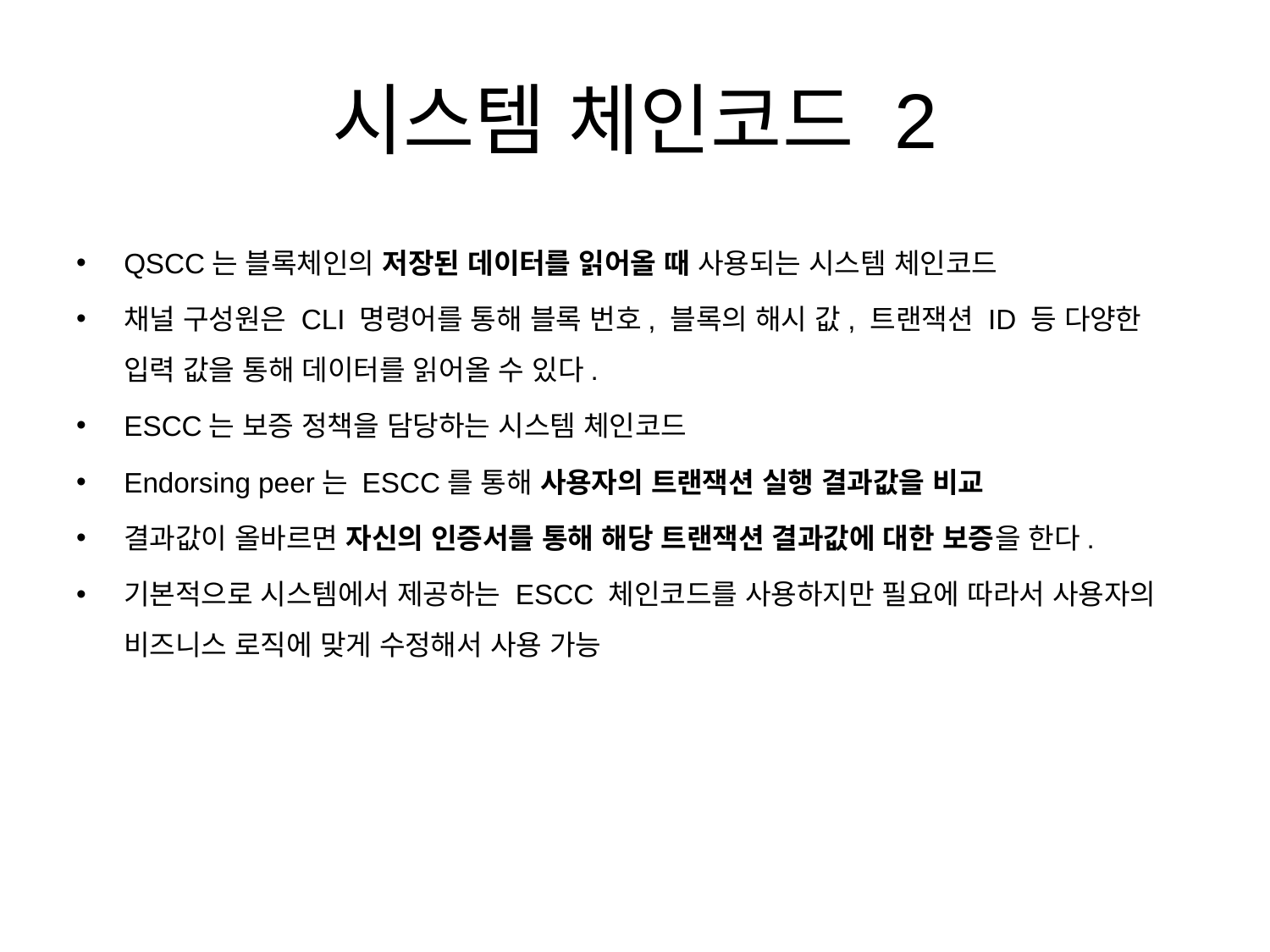

# 시스템 체인코드 2
QSCC는 블록체인의 저장된 데이터를 읽어올 때 사용되는 시스템 체인코드
채널 구성원은 CLI 명령어를 통해 블록 번호, 블록의 해시 값, 트랜잭션 ID 등 다양한 입력 값을 통해 데이터를 읽어올 수 있다.
ESCC는 보증 정책을 담당하는 시스템 체인코드
Endorsing peer는 ESCC를 통해 사용자의 트랜잭션 실행 결과값을 비교
결과값이 올바르면 자신의 인증서를 통해 해당 트랜잭션 결과값에 대한 보증을 한다.
기본적으로 시스템에서 제공하는 ESCC 체인코드를 사용하지만 필요에 따라서 사용자의 비즈니스 로직에 맞게 수정해서 사용 가능